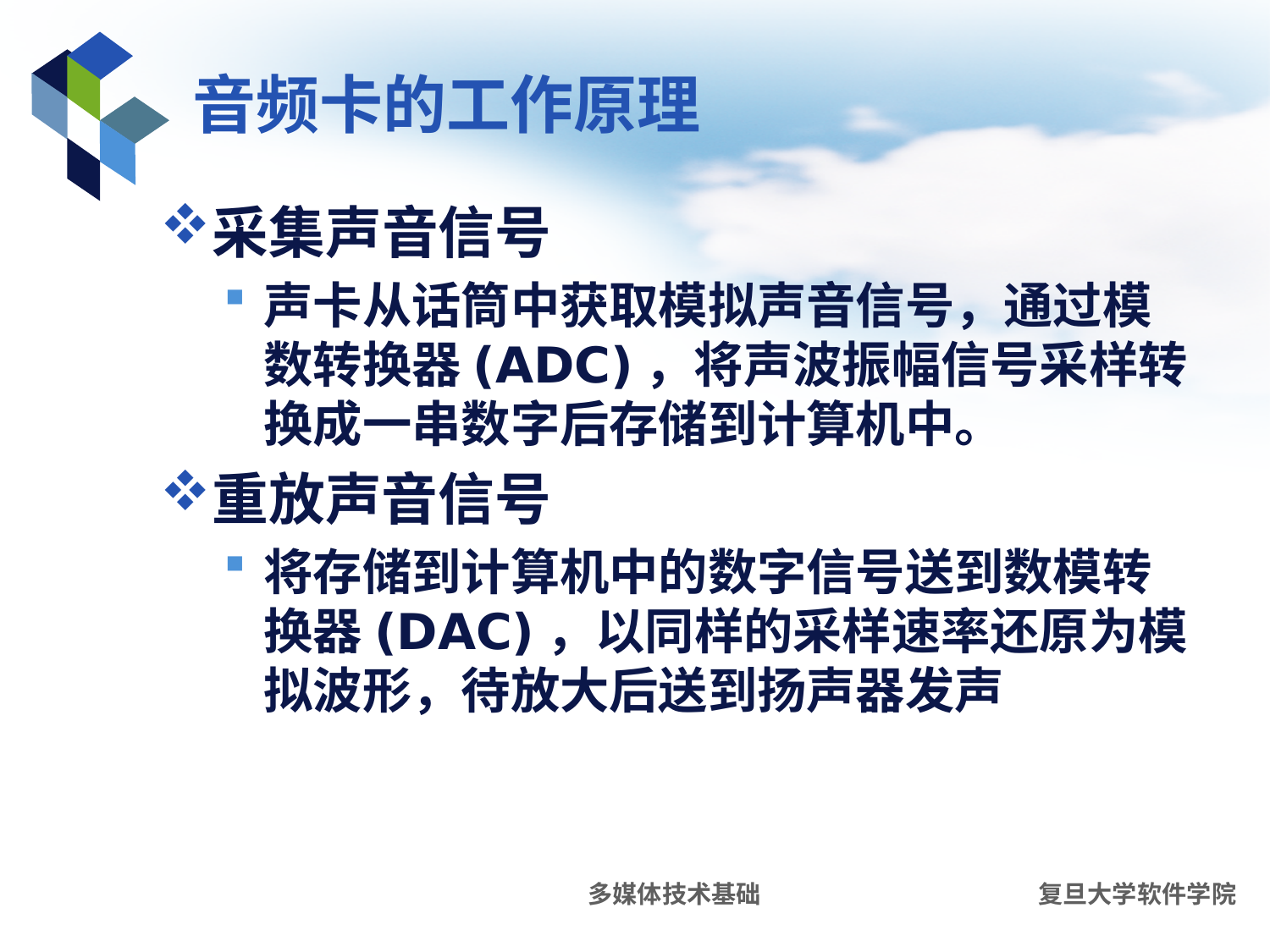

# 音频卡的工作原理
采集声音信号
声卡从话筒中获取模拟声音信号，通过模数转换器(ADC)，将声波振幅信号采样转换成一串数字后存储到计算机中。
重放声音信号
将存储到计算机中的数字信号送到数模转换器(DAC)，以同样的采样速率还原为模拟波形，待放大后送到扬声器发声
多媒体技术基础